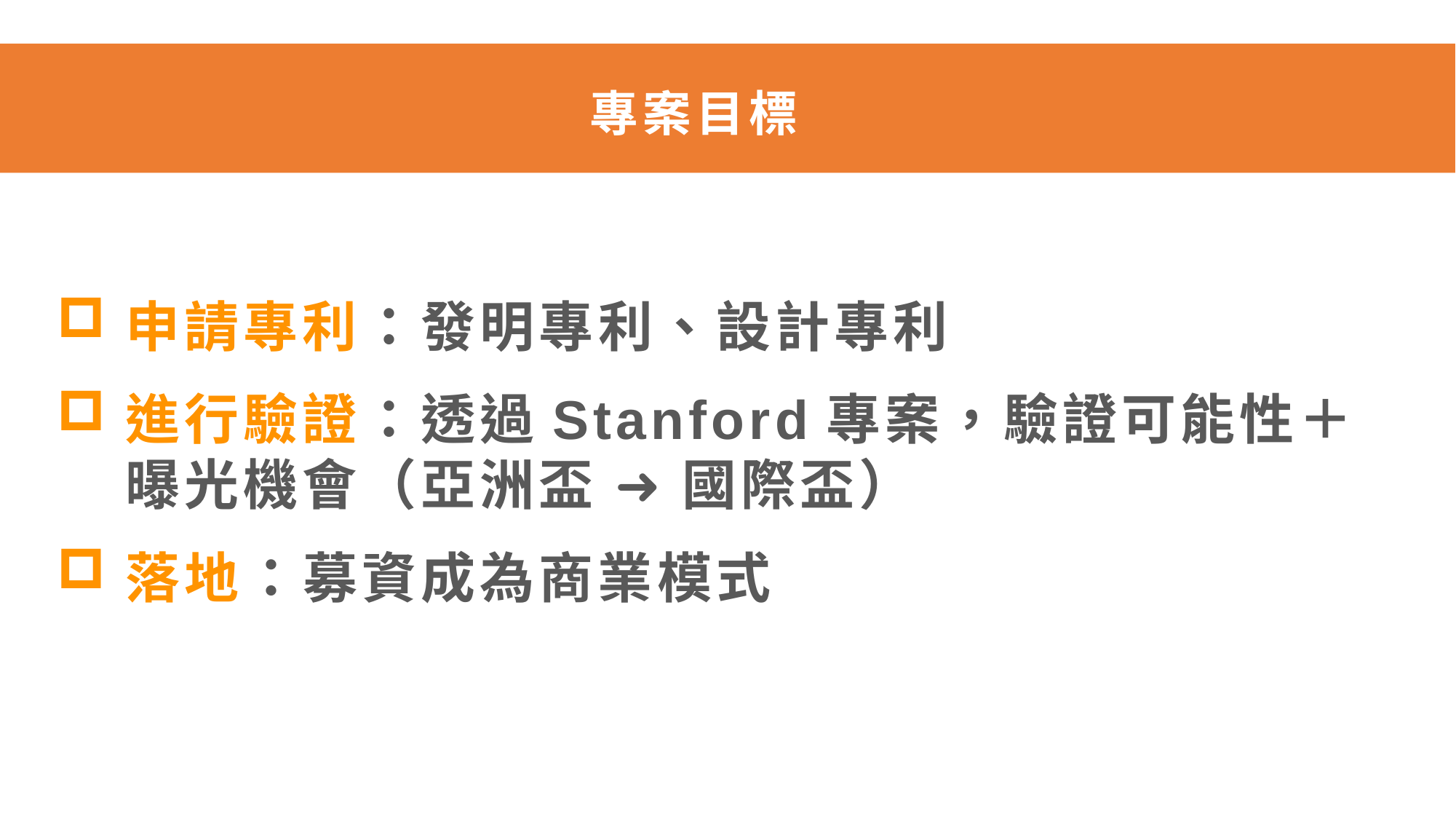

專案目標
申請專利：發明專利、設計專利
進行驗證：透過Stanford專案，驗證可能性＋曝光機會（亞洲盃 ➜ 國際盃）
落地：募資成為商業模式